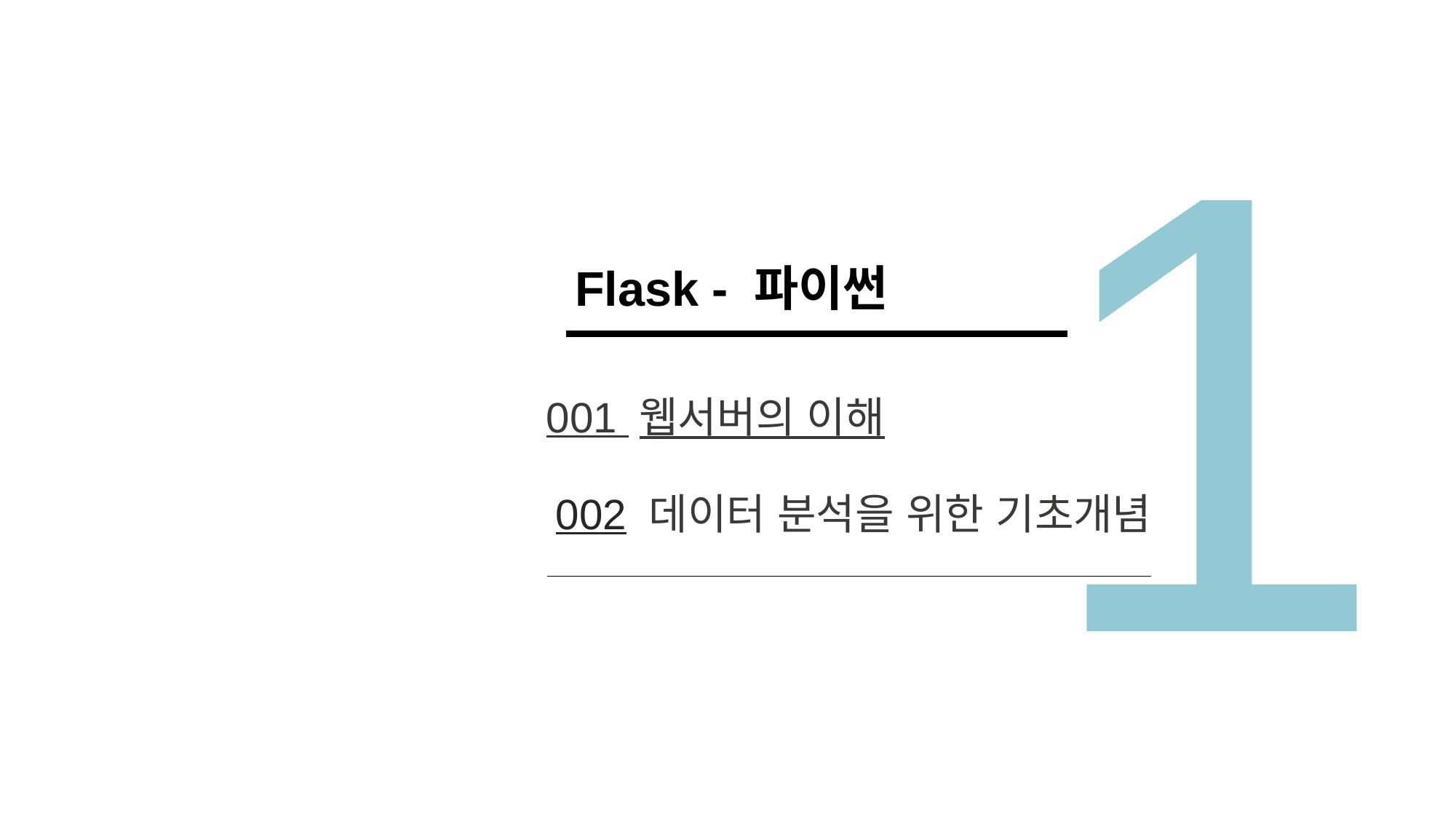

1
Flask - 파이썬
001 웹서버의 이해
002 데이터 분석을 위한 기초개념